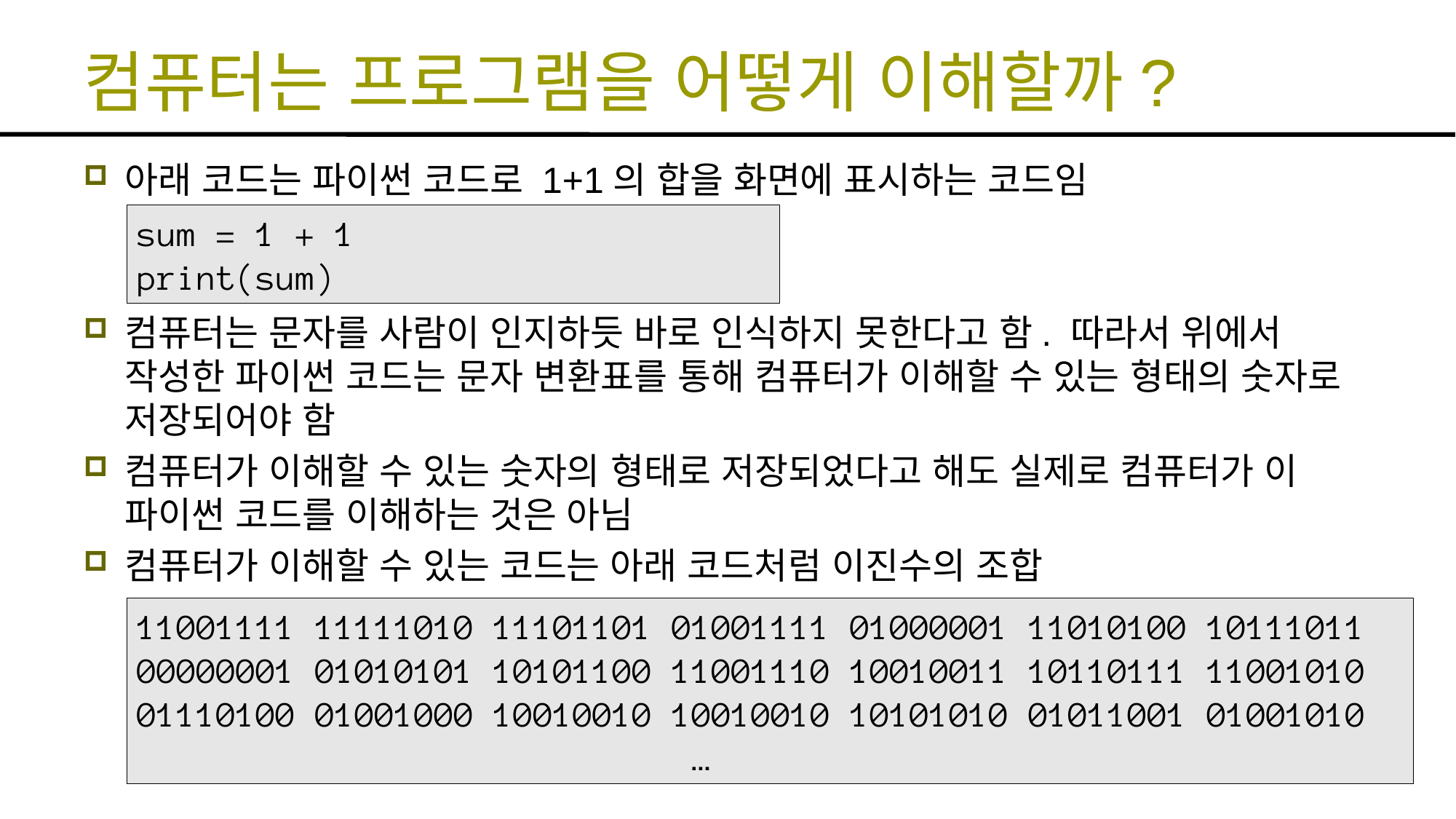

# 컴퓨터는 프로그램을 어떻게 이해할까?
아래 코드는 파이썬 코드로 1+1의 합을 화면에 표시하는 코드임

컴퓨터는 문자를 사람이 인지하듯 바로 인식하지 못한다고 함. 따라서 위에서 작성한 파이썬 코드는 문자 변환표를 통해 컴퓨터가 이해할 수 있는 형태의 숫자로 저장되어야 함
컴퓨터가 이해할 수 있는 숫자의 형태로 저장되었다고 해도 실제로 컴퓨터가 이 파이썬 코드를 이해하는 것은 아님
컴퓨터가 이해할 수 있는 코드는 아래 코드처럼 이진수의 조합
sum = 1 + 1
print(sum)
11001111 11111010 11101101 01001111 01000001 11010100 10111011
00000001 01010101 10101100 11001110 10010011 10110111 11001010
01110100 01001000 10010010 10010010 10101010 01011001 01001010
                            …